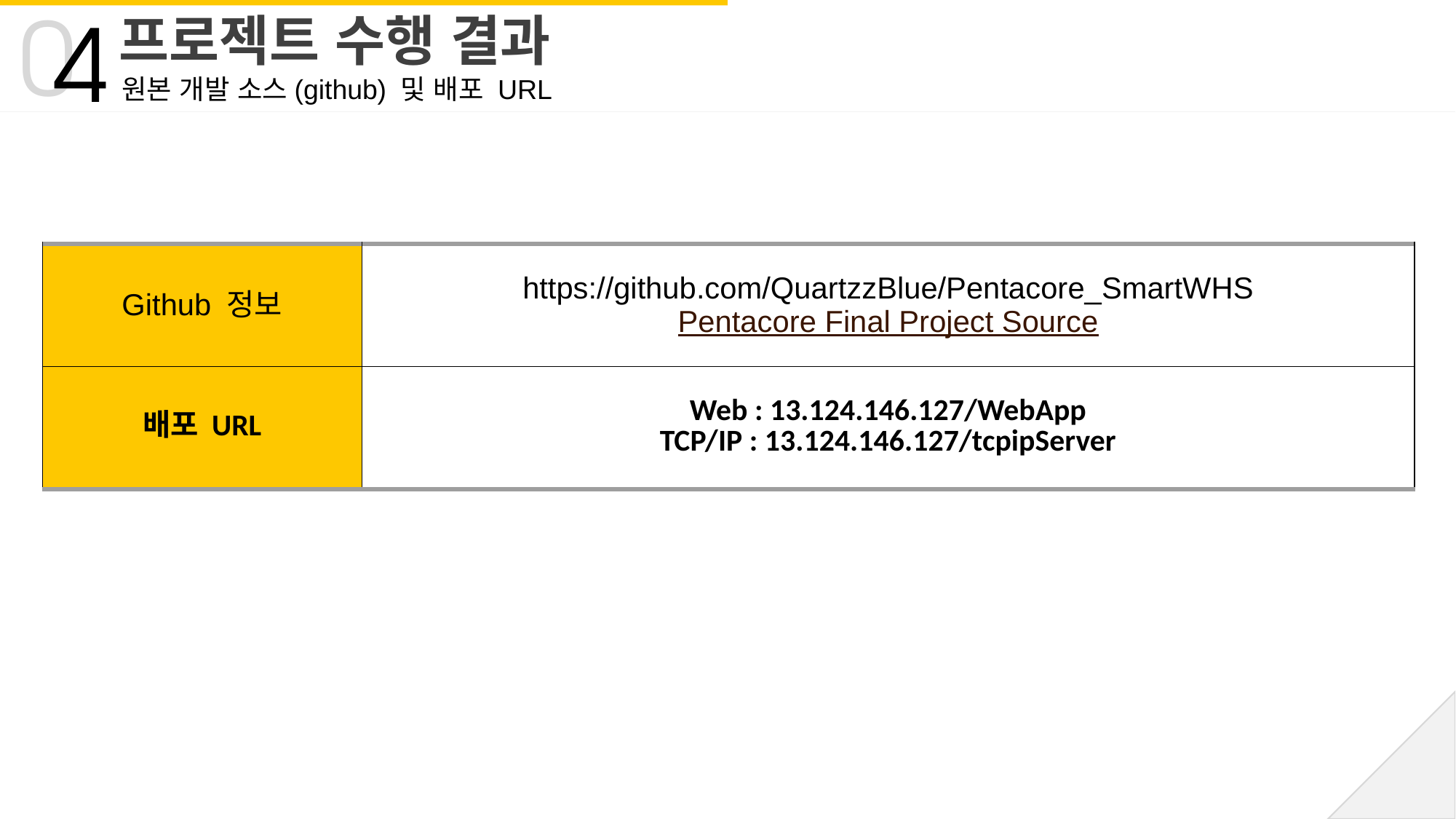

0

4
프로젝트 수행 결과
원본 개발 소스(github) 및 배포 URL

| Github 정보 | https://github.com/QuartzzBlue/Pentacore\_SmartWHS Pentacore Final Project Source |
| --- | --- |
| 배포 URL | Web : 13.124.146.127/WebApp TCP/IP : 13.124.146.127/tcpipServer |